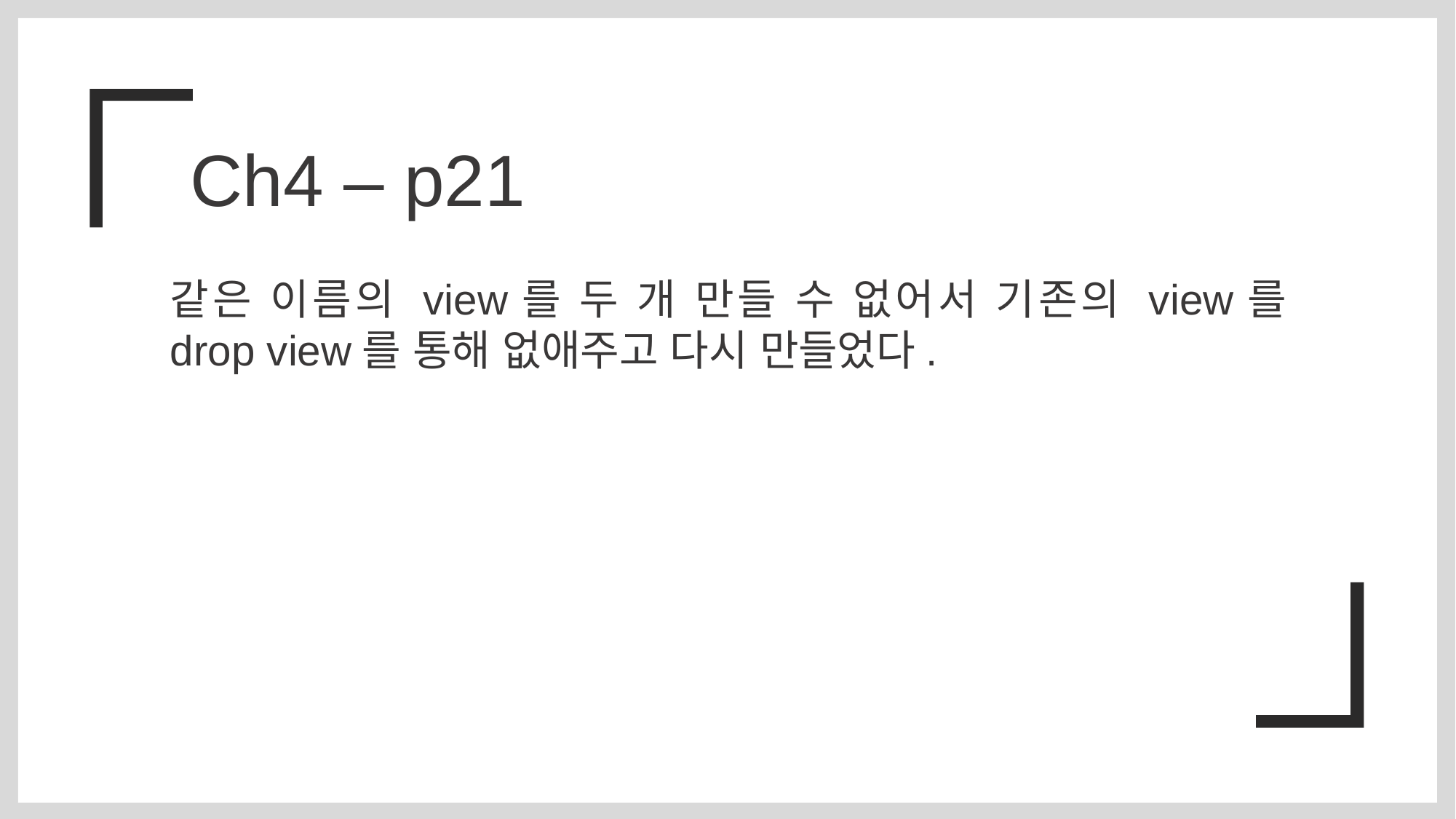

Ch4 – p21
같은 이름의 view를 두 개 만들 수 없어서 기존의 view를 drop view를 통해 없애주고 다시 만들었다.